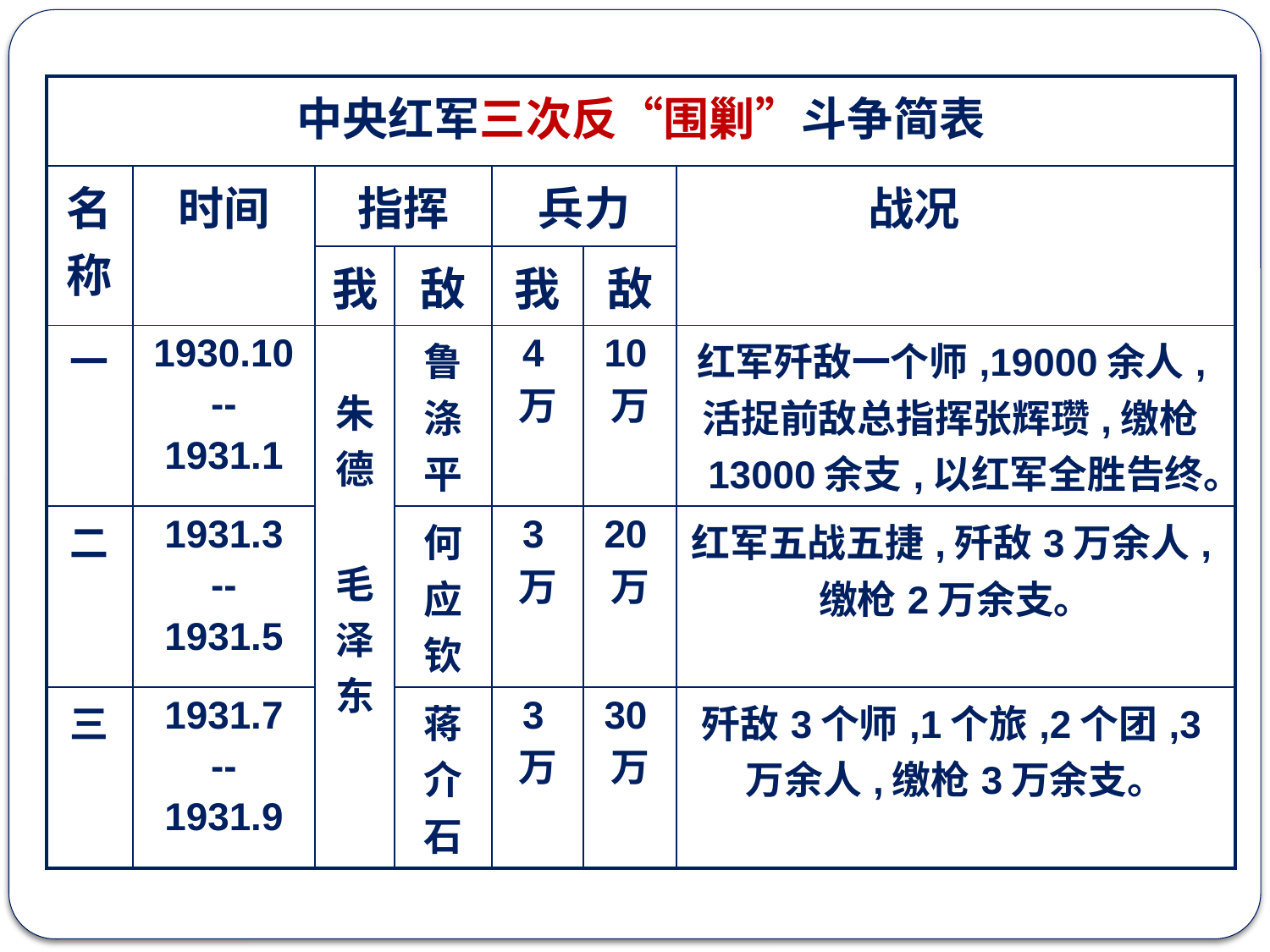

| 中央红军三次反“围剿”斗争简表 |  |  |  |  |  |  |
| --- | --- | --- | --- | --- | --- | --- |
| 名称 | 时间 | 指挥 |  | 兵力 |  | 战况 |
|  |  | 我 | 敌 | 我 | 敌 |  |
| 一 | 1930.10 -- 1931.1 | 朱德 毛泽东 | 鲁涤平 | 4万 | 10万 | 红军歼敌一个师,19000余人,活捉前敌总指挥张辉瓒,缴枪13000余支,以红军全胜告终。 |
| 二 | 1931.3 -- 1931.5 |  | 何应钦 | 3万 | 20万 | 红军五战五捷,歼敌3万余人,缴枪2万余支。 |
| 三 | 1931.7 -- 1931.9 |  | 蒋介石 | 3万 | 30万 | 歼敌3个师,1个旅,2个团,3万余人,缴枪3万余支。 |